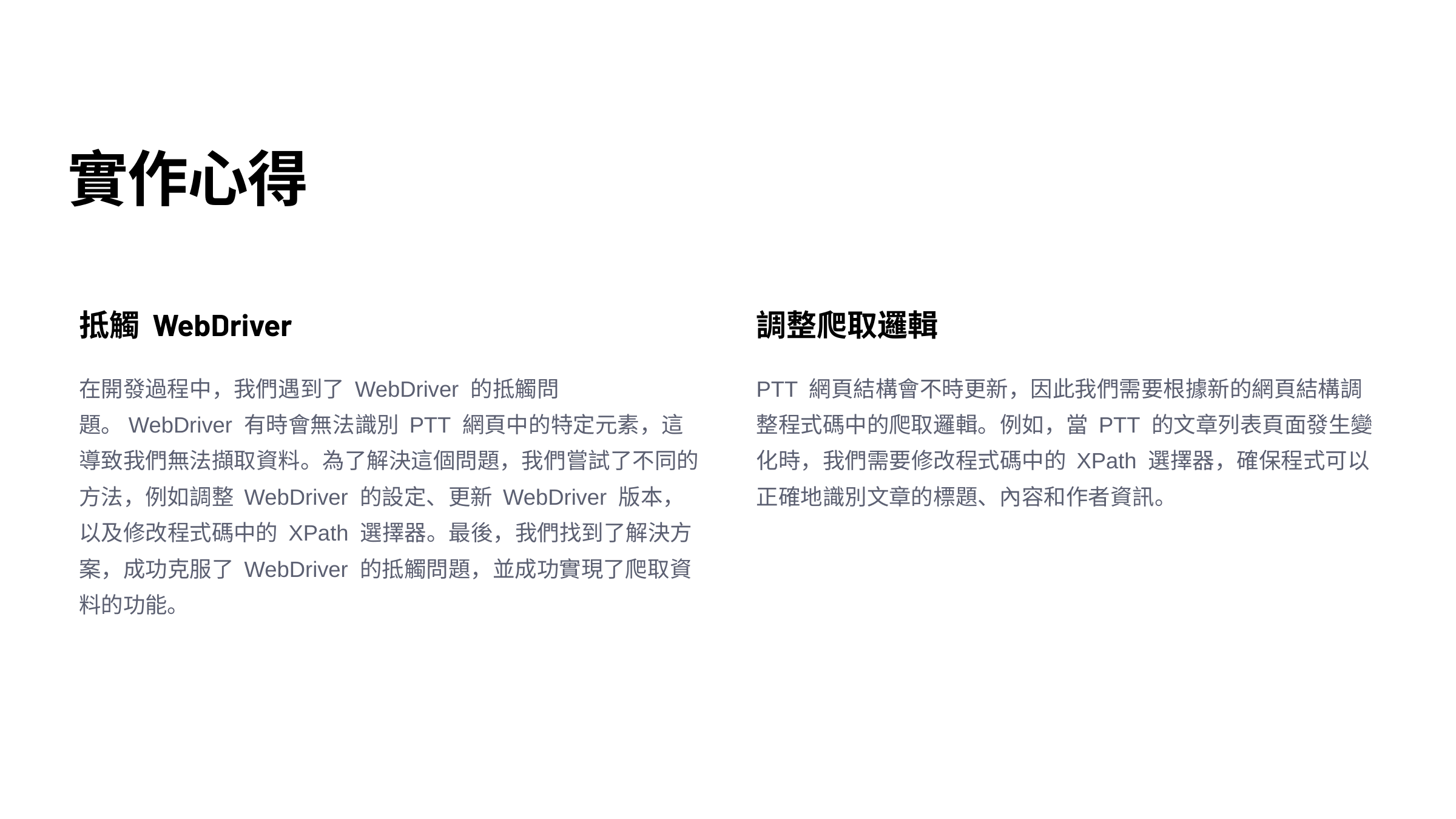

實作心得
抵觸 WebDriver
調整爬取邏輯
在開發過程中，我們遇到了 WebDriver 的抵觸問題。WebDriver 有時會無法識別 PTT 網頁中的特定元素，這導致我們無法擷取資料。為了解決這個問題，我們嘗試了不同的方法，例如調整 WebDriver 的設定、更新 WebDriver 版本，以及修改程式碼中的 XPath 選擇器。最後，我們找到了解決方案，成功克服了 WebDriver 的抵觸問題，並成功實現了爬取資料的功能。
PTT 網頁結構會不時更新，因此我們需要根據新的網頁結構調整程式碼中的爬取邏輯。例如，當 PTT 的文章列表頁面發生變化時，我們需要修改程式碼中的 XPath 選擇器，確保程式可以正確地識別文章的標題、內容和作者資訊。